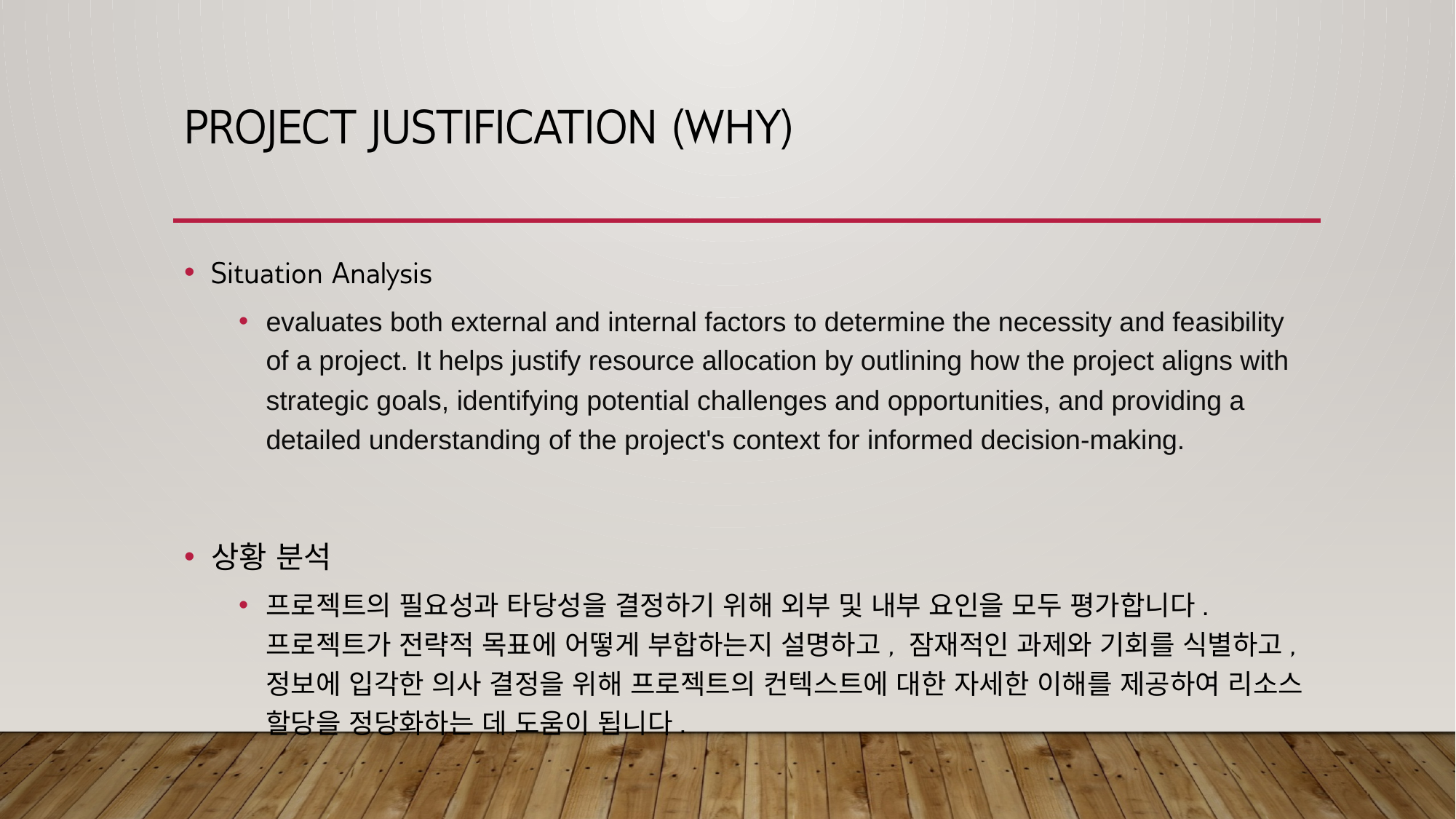

# Project Justification (Why)
Situation Analysis
evaluates both external and internal factors to determine the necessity and feasibility of a project. It helps justify resource allocation by outlining how the project aligns with strategic goals, identifying potential challenges and opportunities, and providing a detailed understanding of the project's context for informed decision-making.

상황 분석
프로젝트의 필요성과 타당성을 결정하기 위해 외부 및 내부 요인을 모두 평가합니다. 프로젝트가 전략적 목표에 어떻게 부합하는지 설명하고, 잠재적인 과제와 기회를 식별하고, 정보에 입각한 의사 결정을 위해 프로젝트의 컨텍스트에 대한 자세한 이해를 제공하여 리소스 할당을 정당화하는 데 도움이 됩니다.